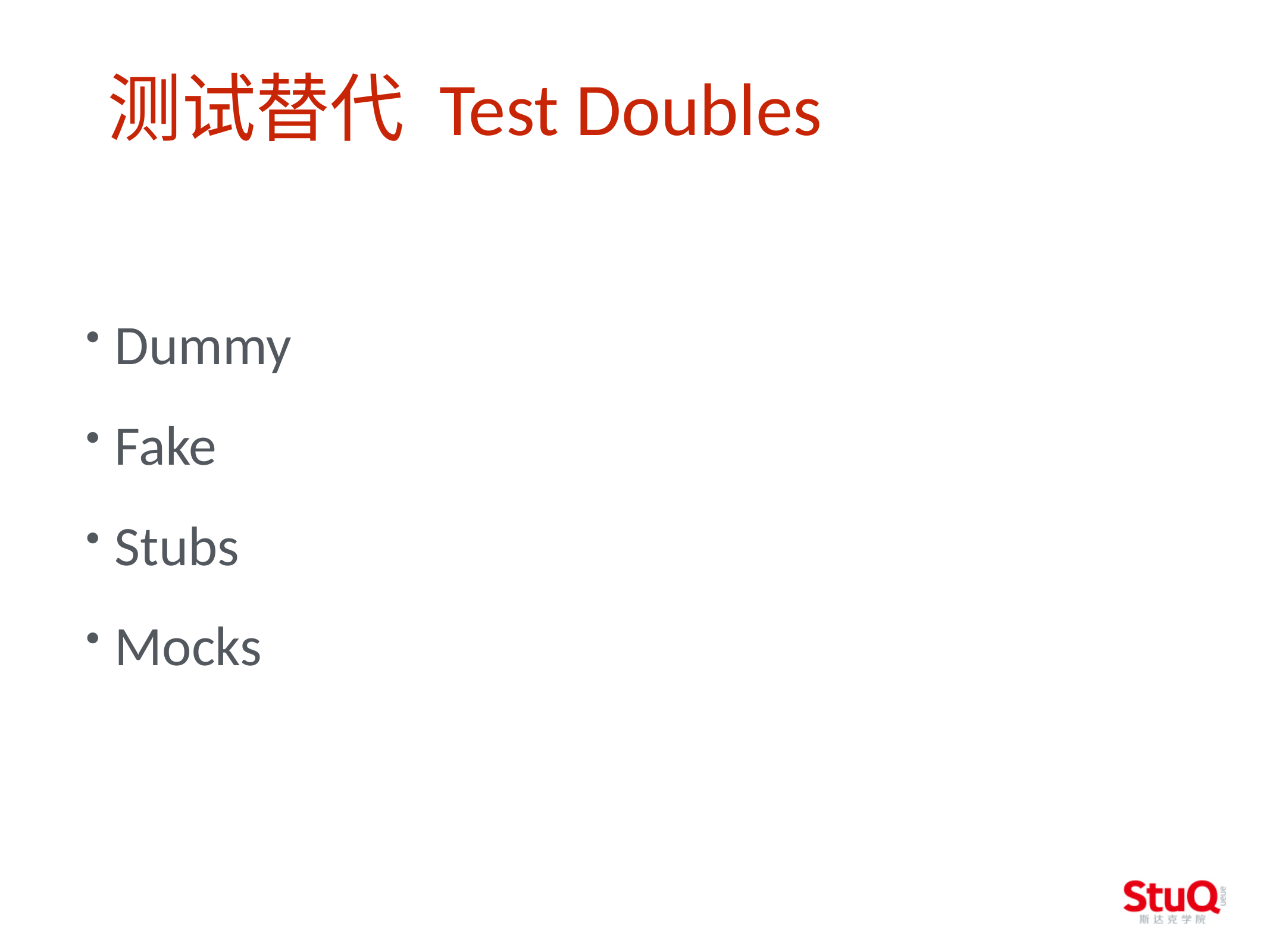

测试替代 Test Doubles
Dummy
Fake
Stubs
Mocks